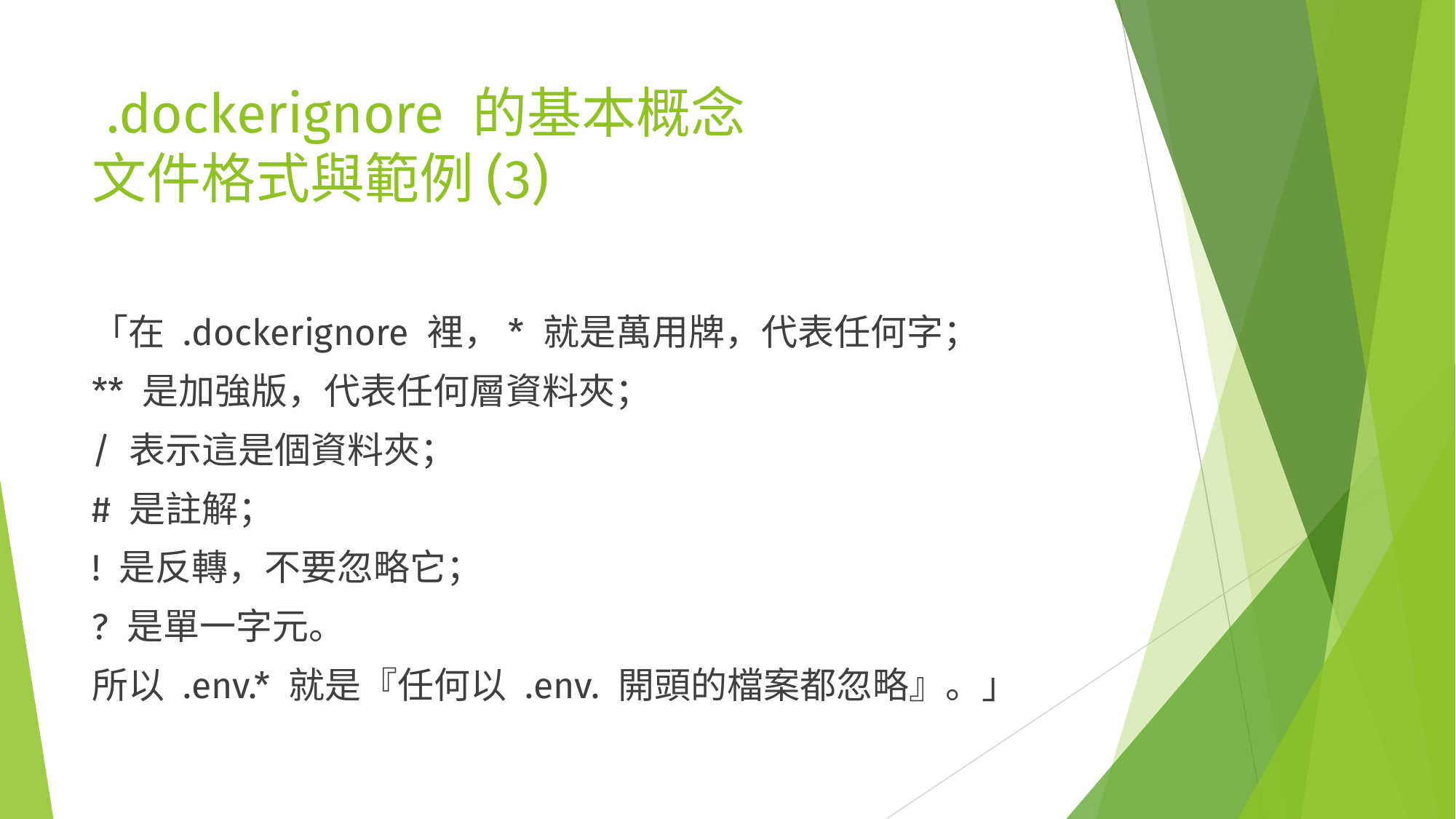

# .dockerignore 的基本概念 文件格式與範例(3)

「在 .dockerignore 裡，* 就是萬用牌，代表任何字；
** 是加強版，代表任何層資料夾；
/ 表示這是個資料夾；
# 是註解；
! 是反轉，不要忽略它；
? 是單一字元。
所以 .env.* 就是『任何以 .env. 開頭的檔案都忽略』。」